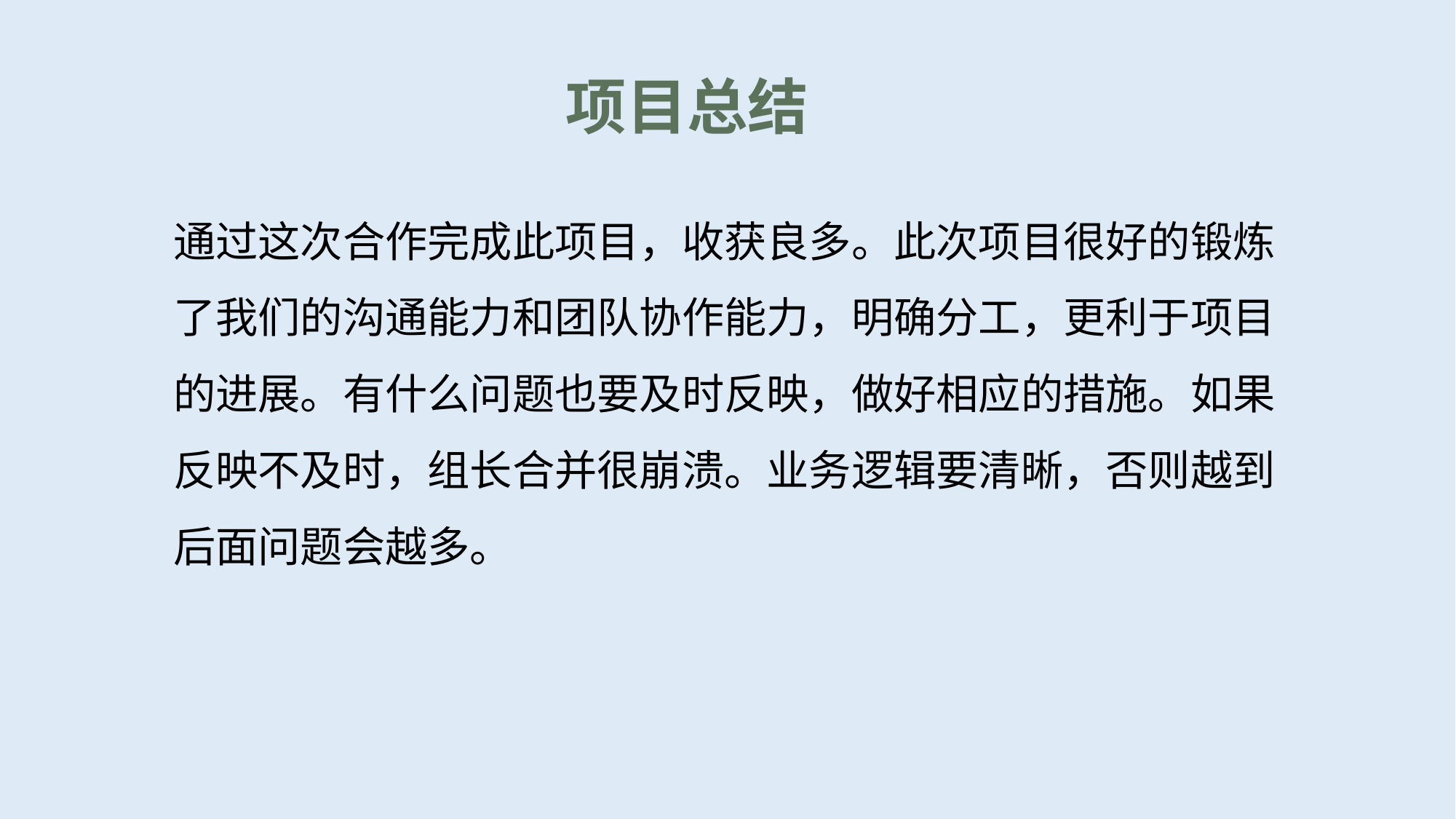

项目总结
通过这次合作完成此项目，收获良多。此次项目很好的锻炼了我们的沟通能力和团队协作能力，明确分工，更利于项目的进展。有什么问题也要及时反映，做好相应的措施。如果反映不及时，组长合并很崩溃。业务逻辑要清晰，否则越到后面问题会越多。